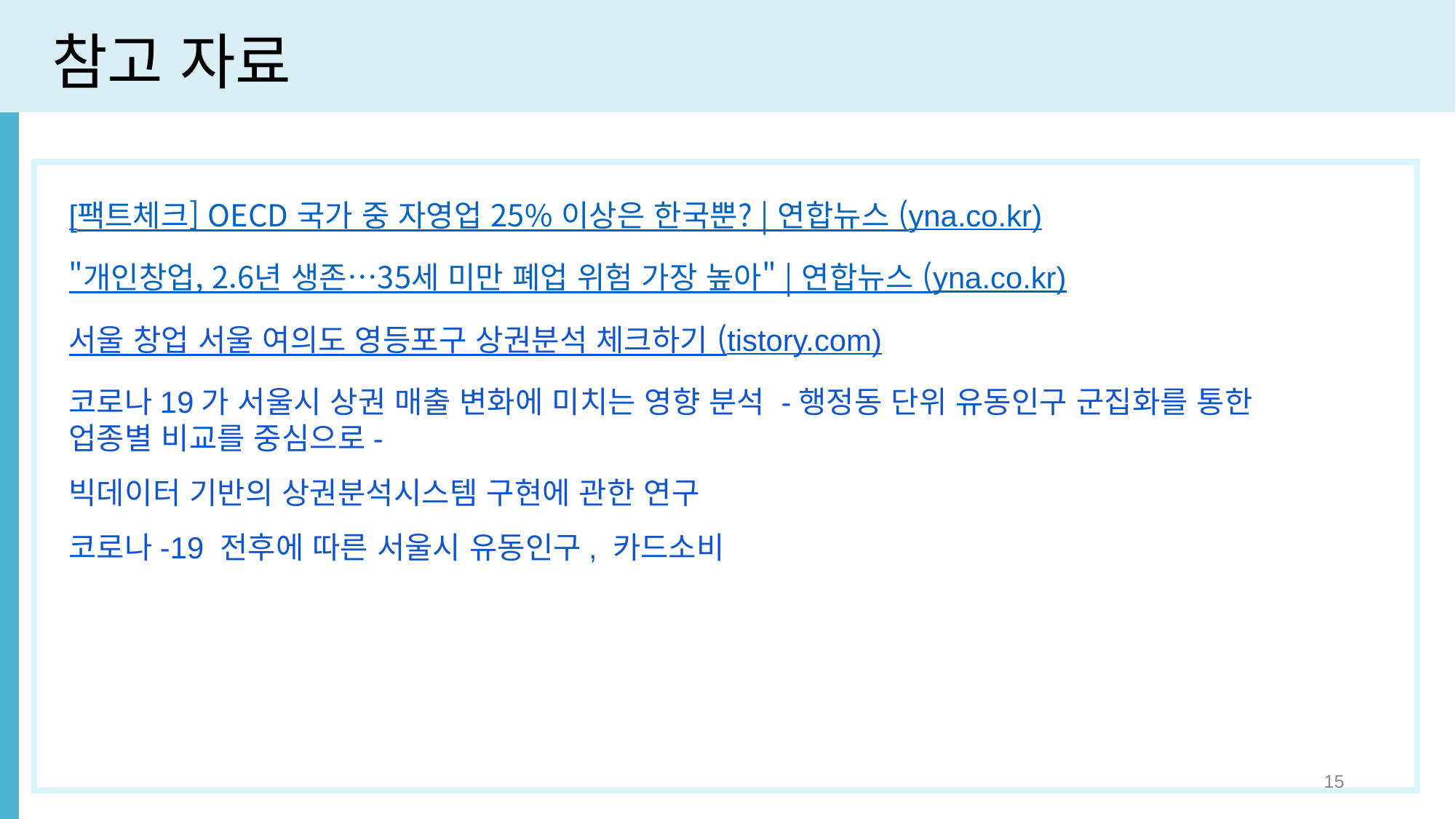

참고 자료

[팩트체크] OECD 국가 중 자영업 25% 이상은 한국뿐? | 연합뉴스 (yna.co.kr)
"개인창업, 2.6년 생존…35세 미만 폐업 위험 가장 높아" | 연합뉴스 (yna.co.kr)
서울 창업 서울 여의도 영등포구 상권분석 체크하기 (tistory.com)
코로나19가 서울시 상권 매출 변화에 미치는 영향 분석 -행정동 단위 유동인구 군집화를 통한 업종별 비교를 중심으로-
빅데이터 기반의 상권분석시스템 구현에 관한 연구
코로나-19 전후에 따른 서울시 유동인구, 카드소비

15